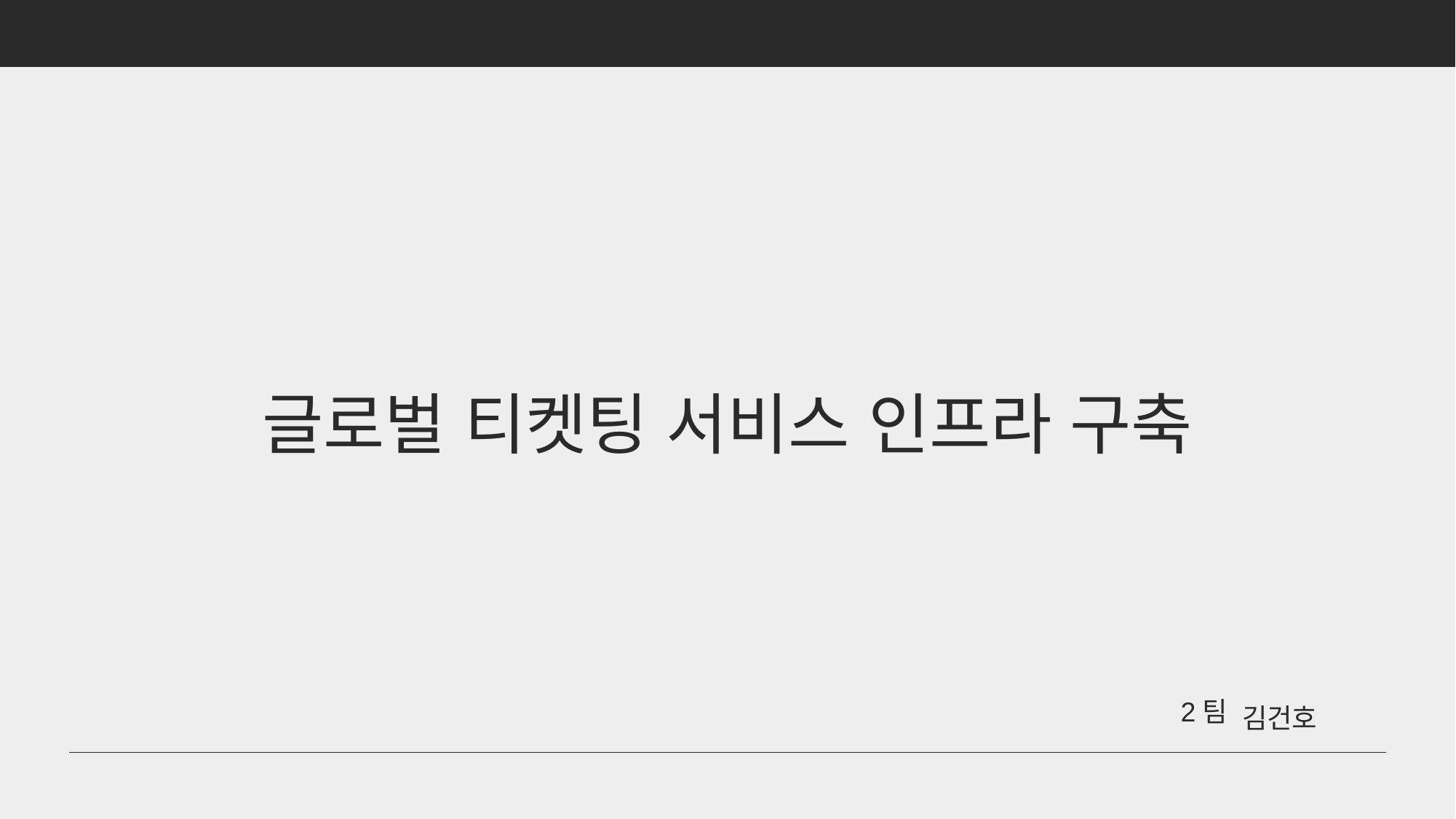

글로벌 티켓팅 서비스 인프라 구축
김건호
2팀